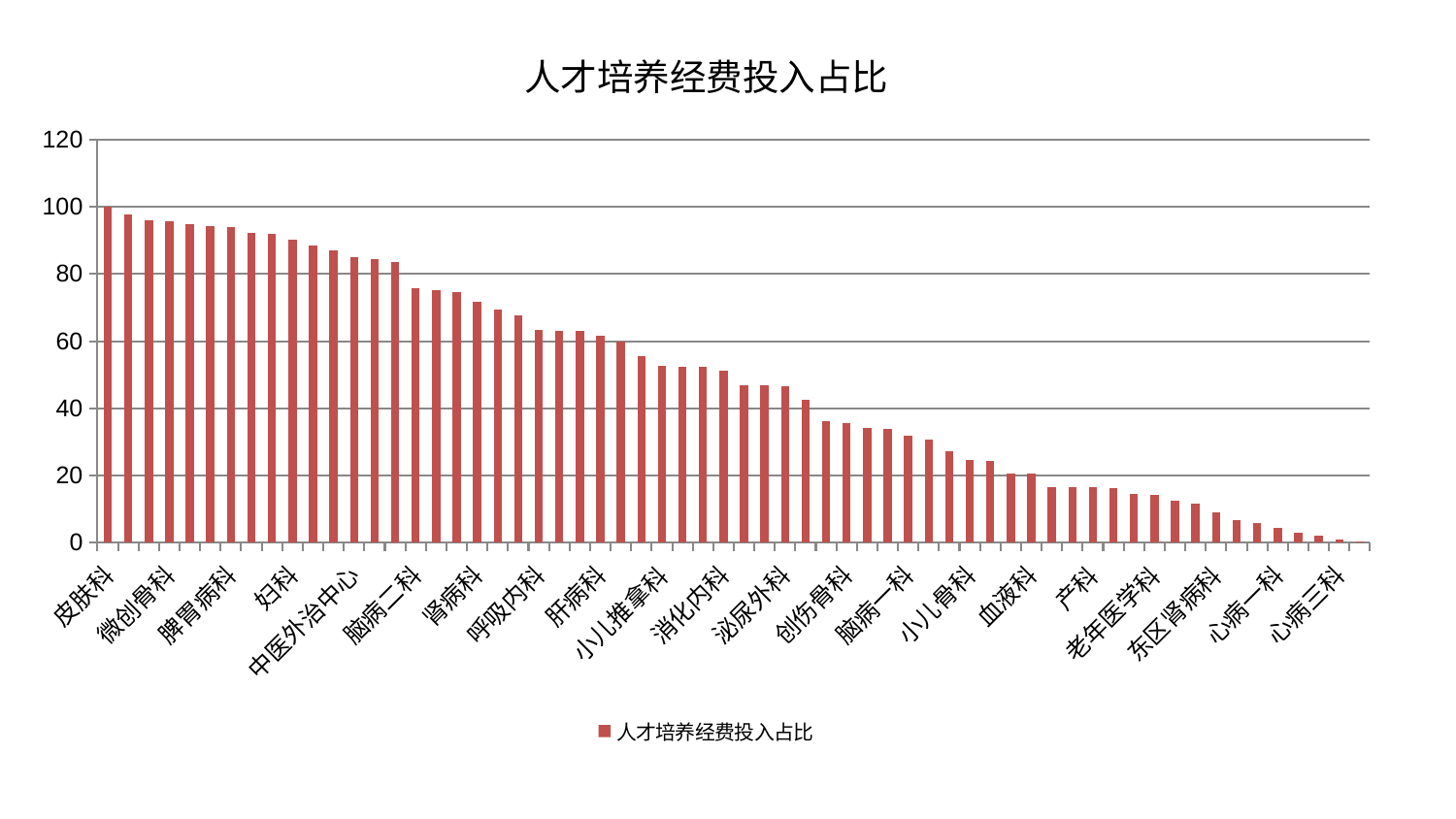

### Chart: 人才培养经费投入占比

| Category | 人才培养经费投入占比 |
|---|---|
| 皮肤科 | 100.0 |
| 身心医学科 | 97.82182110454231 |
| 推拿科 | 95.9891054514938 |
| 微创骨科 | 95.69590181657938 |
| 风湿病科 | 94.71359181938278 |
| 脾胃科消化科合并 | 94.31697468835222 |
| 脾胃病科 | 93.95454780357397 |
| 肾脏内科 | 92.30850330496686 |
| 肿瘤内科 | 92.02160662359528 |
| 妇科 | 90.19367706357329 |
| 心病二科 | 88.59402419841722 |
| 耳鼻喉科 | 87.15016331940326 |
| 中医外治中心 | 84.88819921177836 |
| 妇二科 | 84.5230101678433 |
| 显微骨科 | 83.55698373107839 |
| 脑病二科 | 75.74401929566223 |
| 胸外科 | 75.10631232454564 |
| 治未病中心 | 74.64573696135022 |
| 肾病科 | 71.79637645318624 |
| 神经内科 | 69.38026221884012 |
| 医院 | 67.79563580964202 |
| 呼吸内科 | 63.48671659095338 |
| 周围血管科 | 63.118634594632695 |
| 妇科妇二科合并 | 63.05509221718219 |
| 肝病科 | 61.58697606148429 |
| 运动损伤骨科 | 59.90513176288357 |
| 内分泌科 | 55.67426716034314 |
| 小儿推拿科 | 52.706511345479576 |
| 神经外科 | 52.36165946353504 |
| 康复科 | 52.237508213359106 |
| 消化内科 | 51.28456987546982 |
| 脊柱骨科 | 46.99390793514892 |
| 男科 | 46.815676783901104 |
| 泌尿外科 | 46.64414040247504 |
| 心血管内科 | 42.62359990012475 |
| 中医经典科 | 36.2215758453613 |
| 创伤骨科 | 35.52794781708743 |
| 重症医学科 | 34.208586058023634 |
| 脑病三科 | 33.76997466973418 |
| 脑病一科 | 31.732858592548297 |
| 西区重症医学科 | 30.805487685425355 |
| 东区重症医学科 | 27.24066373815184 |
| 小儿骨科 | 24.59909797516833 |
| 肝胆外科 | 24.26887238979538 |
| 美容皮肤科 | 20.572656814052394 |
| 血液科 | 20.48358703660876 |
| 骨科 | 16.657294043119197 |
| 综合内科 | 16.65349094462029 |
| 产科 | 16.484283020912933 |
| 心病四科 | 16.2223743858342 |
| 普通外科 | 14.565418963791544 |
| 老年医学科 | 14.227129860934635 |
| 眼科 | 12.52385040934919 |
| 口腔科 | 11.729331050102259 |
| 东区肾病科 | 9.052309925525023 |
| 儿科 | 6.797082545205403 |
| 乳腺甲状腺外科 | 5.788141318123998 |
| 心病一科 | 4.282150713884159 |
| 肛肠科 | 2.8241720764353837 |
| 针灸科 | 2.1489766113926265 |
| 心病三科 | 0.8385549383396528 |
| 关节骨科 | 0.2456178329800742 |
277